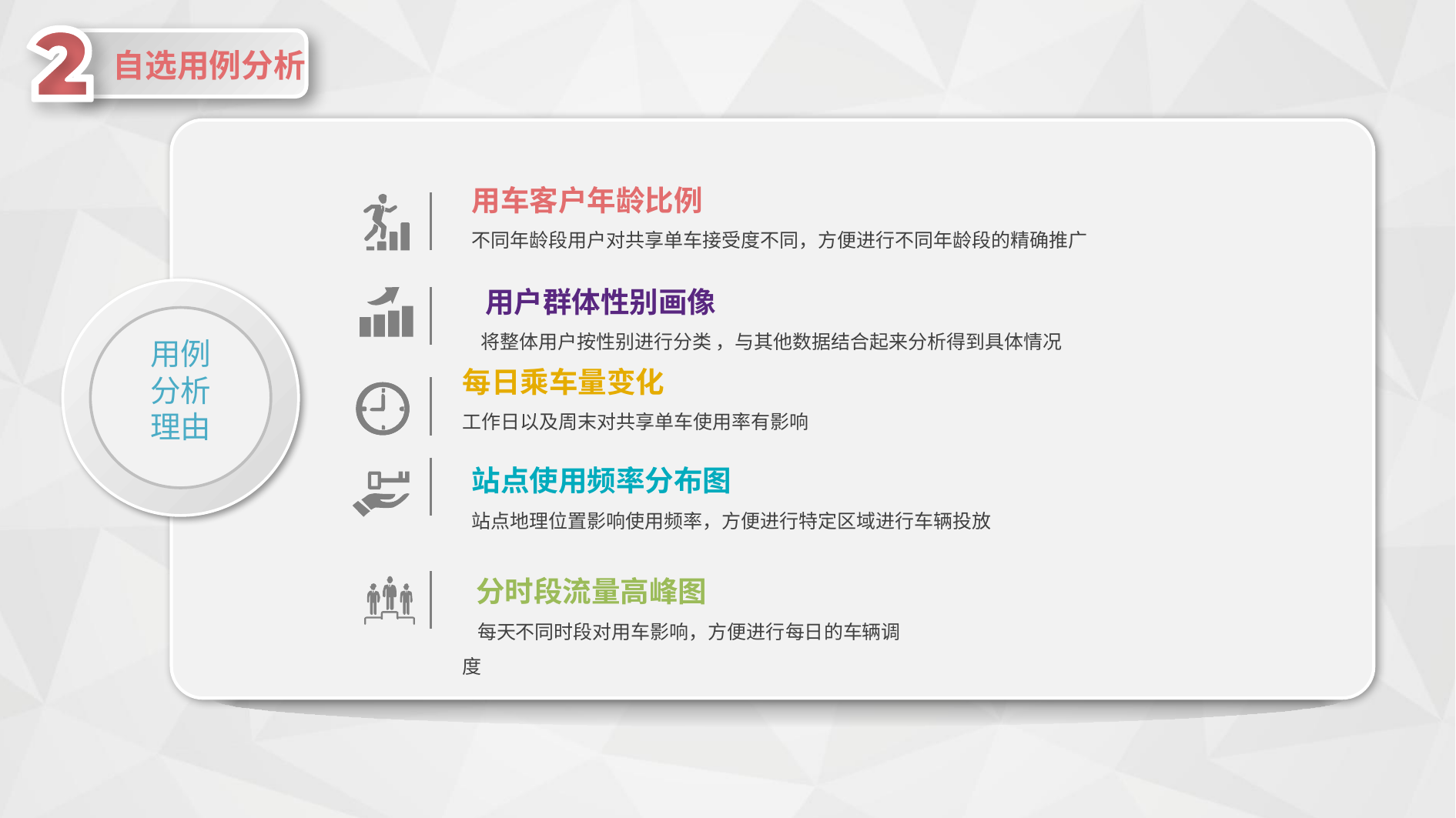

自选用例分析

用车客户年龄比例
不同年龄段用户对共享单车接受度不同，方便进行不同年龄段的精确推广

 用户群体性别画像
 将整体用户按性别进行分类 ，与其他数据结合起来分析得到具体情况

用例分析理由

每日乘车量变化
工作日以及周末对共享单车使用率有影响

站点使用频率分布图
站点地理位置影响使用频率，方便进行特定区域进行车辆投放

 分时段流量高峰图
   每天不同时段对用车影响，方便进行每日的车辆调度